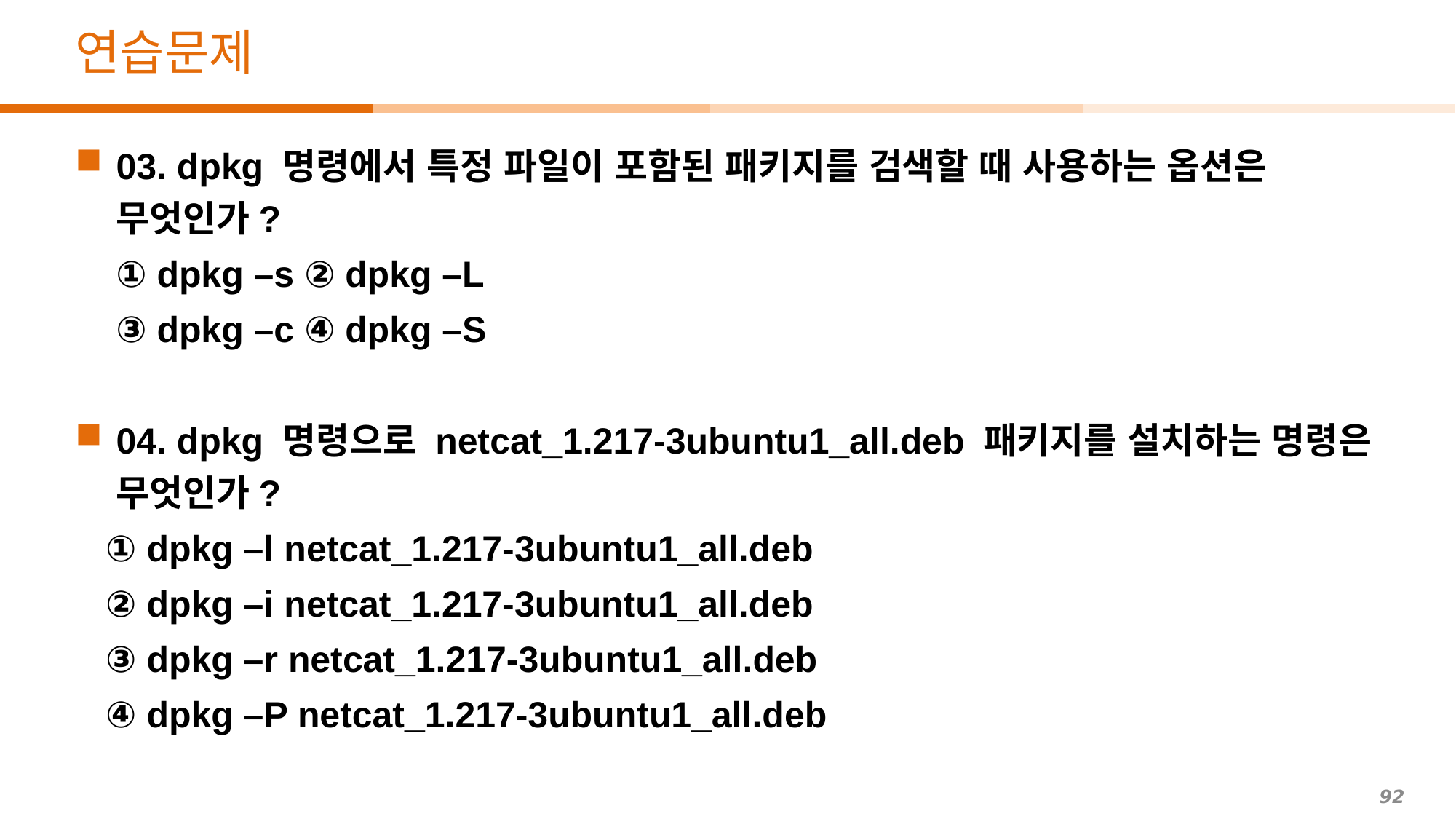

# 연습문제
03. dpkg 명령에서 특정 파일이 포함된 패키지를 검색할 때 사용하는 옵션은 무엇인가?
    ① dpkg –s ② dpkg –L
    ③ dpkg –c ④ dpkg –S

04. dpkg 명령으로 netcat_1.217-3ubuntu1_all.deb 패키지를 설치하는 명령은 무엇인가?
   ① dpkg –l netcat_1.217-3ubuntu1_all.deb
   ② dpkg –i netcat_1.217-3ubuntu1_all.deb
   ③ dpkg –r netcat_1.217-3ubuntu1_all.deb
   ④ dpkg –P netcat_1.217-3ubuntu1_all.deb

.